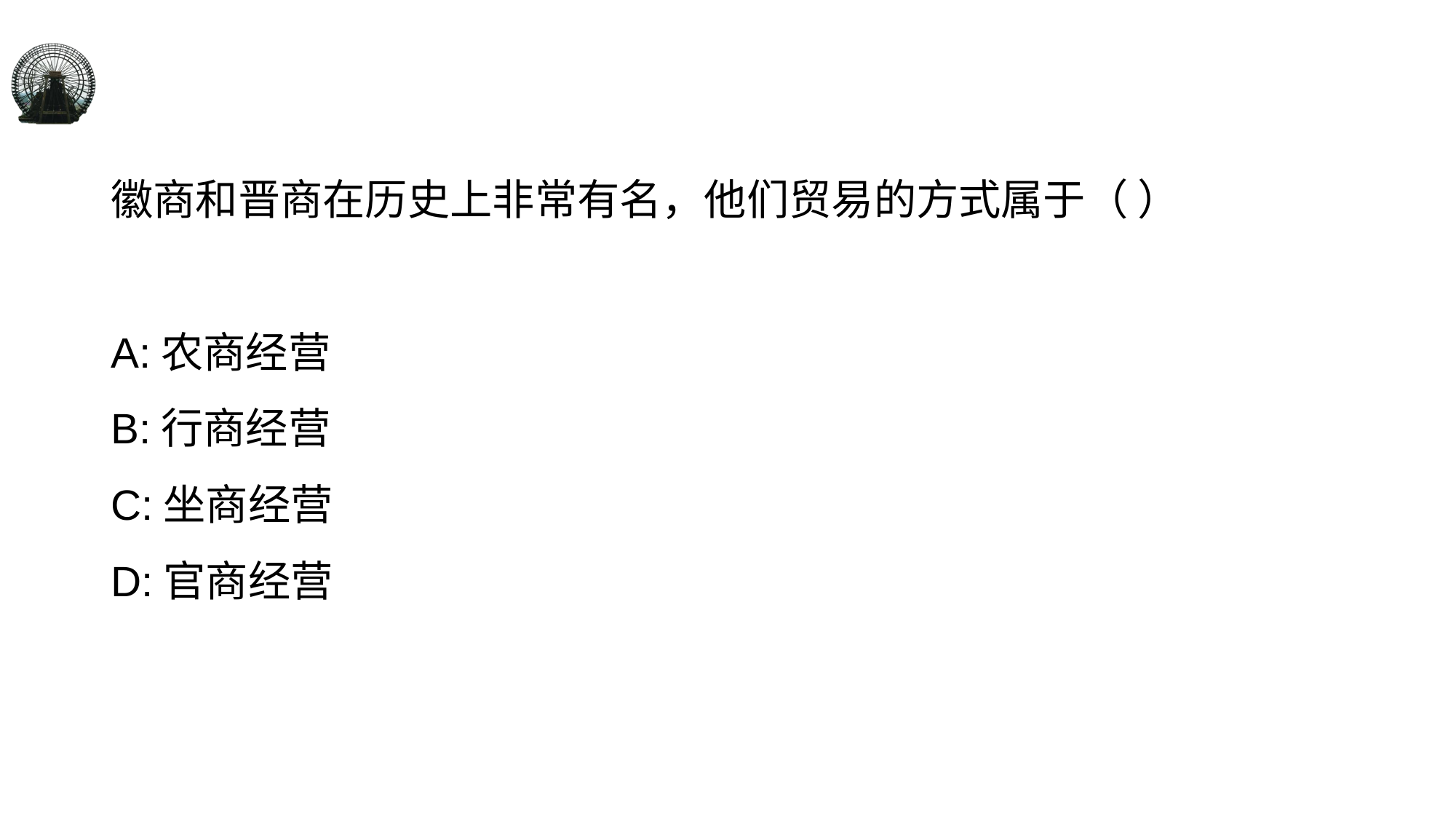

#
徽商和晋商在历史上非常有名，他们贸易的方式属于（ ）

A:农商经营
B:行商经营
C:坐商经营
D:官商经营

54